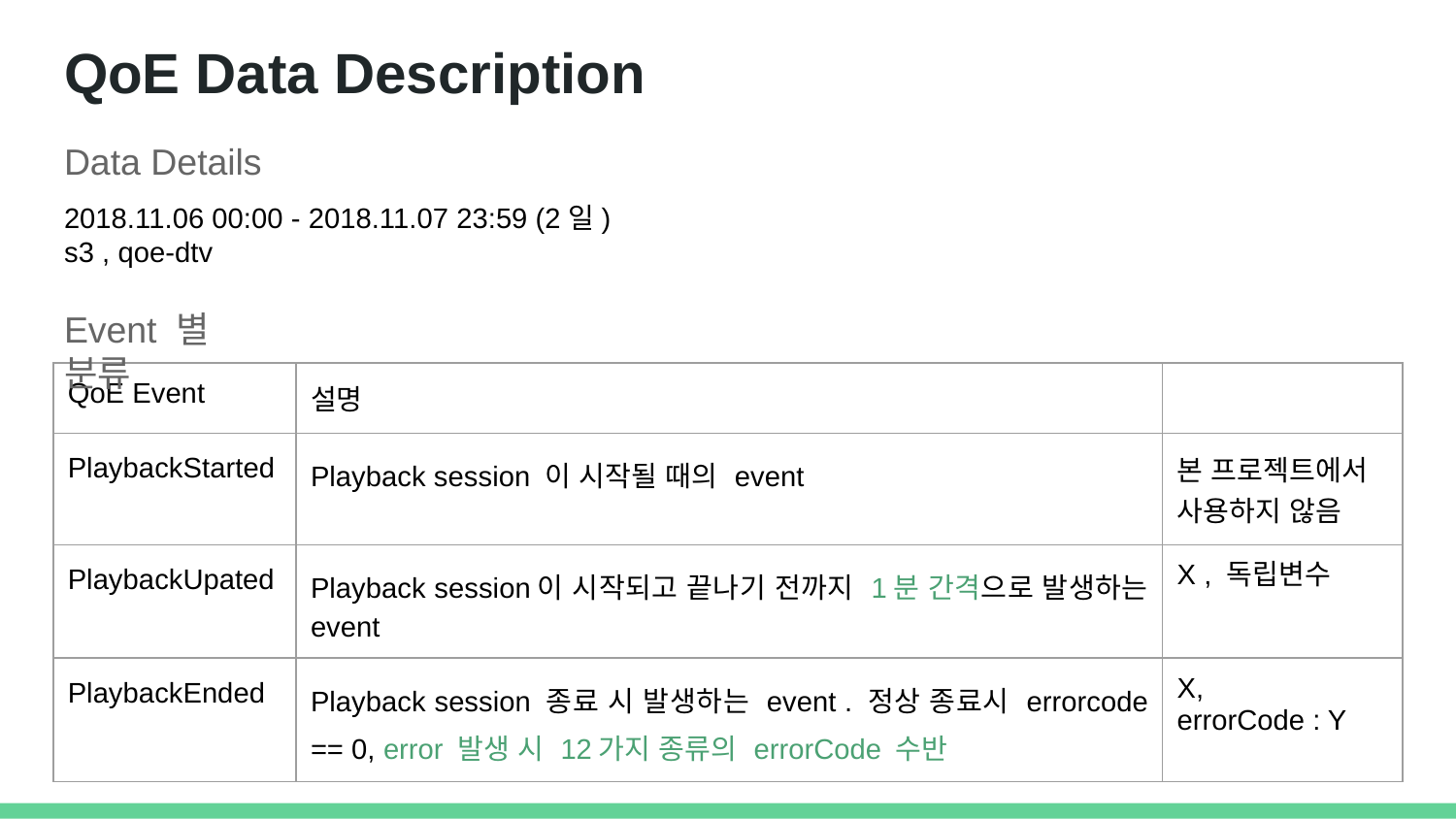

# QoE Data Description
Data Details
2018.11.06 00:00 - 2018.11.07 23:59 (2일)
s3 , qoe-dtv

Event 별 분류
| QoE Event | 설명 |  |
| --- | --- | --- |
| PlaybackStarted | Playback session 이 시작될 때의 event | 본 프로젝트에서 사용하지 않음 |
| PlaybackUpated | Playback session이 시작되고 끝나기 전까지 1분 간격으로 발생하는 event | X , 독립변수 |
| PlaybackEnded | Playback session 종료 시 발생하는 event . 정상 종료시 errorcode == 0, error 발생 시 12가지 종류의 errorCode 수반 | X, errorCode : Y |